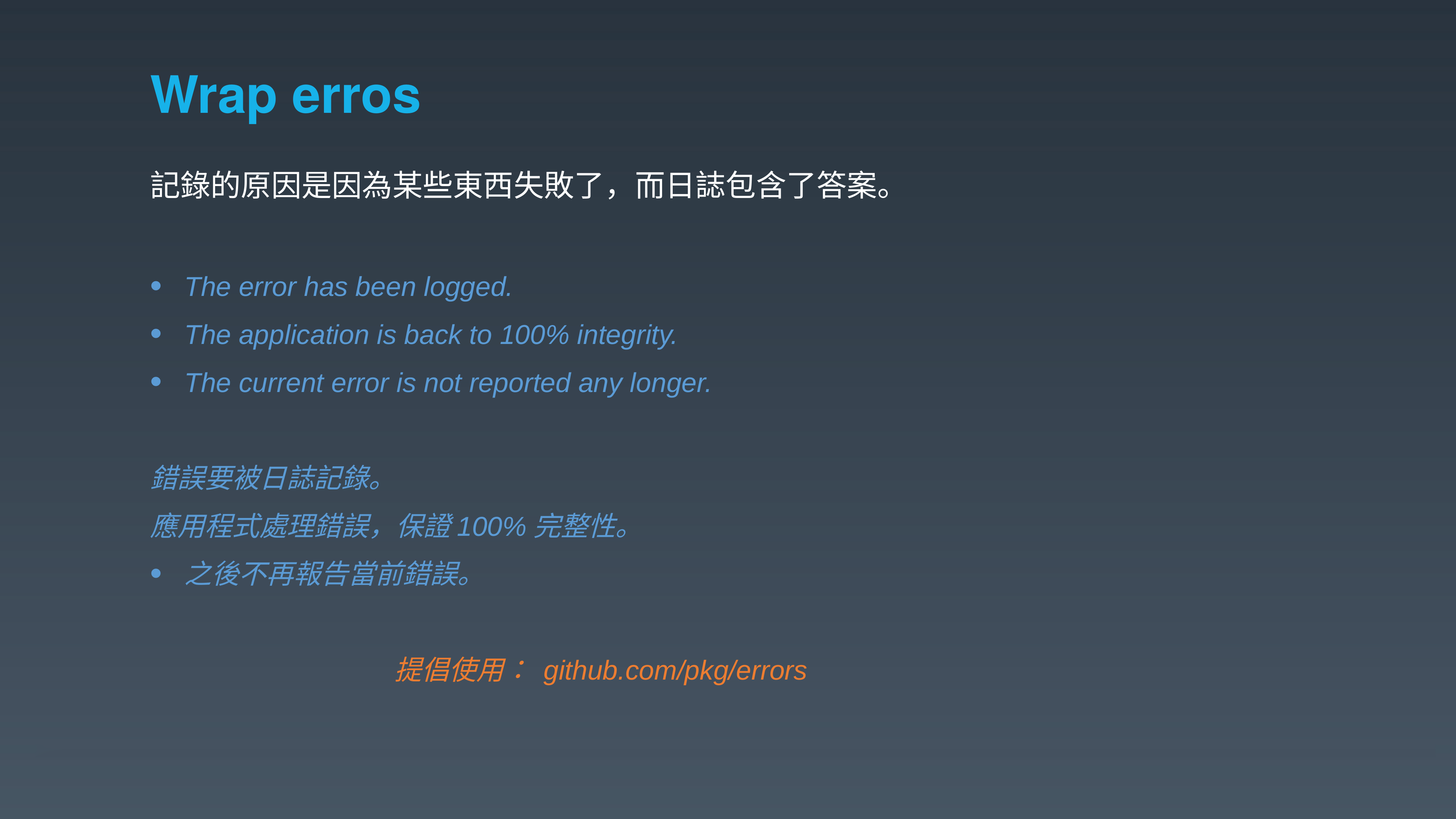

# Wrap erros
記錄的原因是因為某些東西失敗了，而日誌包含了答案。

The error has been logged.
The application is back to 100% integrity.
The current error is not reported any longer.

錯誤要被日誌記錄。
應用程式處理錯誤，保證100%完整性。
之後不再報告當前錯誤。

                                       提倡使用： github.com/pkg/errors